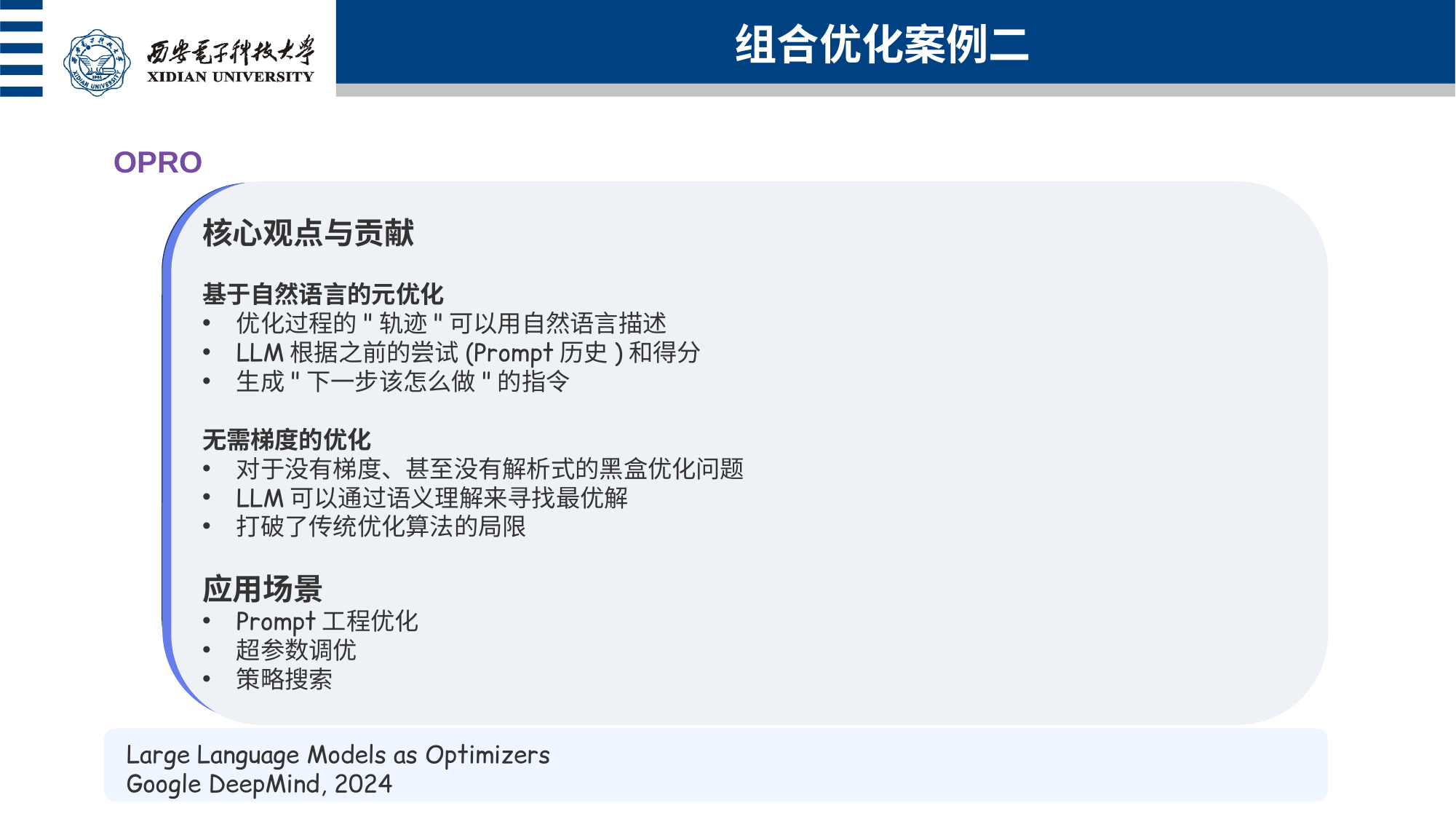

组合优化案例二

OPRO

核心观点与贡献

基于自然语言的元优化
优化过程的"轨迹"可以用自然语言描述
LLM根据之前的尝试(Prompt历史)和得分
生成"下一步该怎么做"的指令

无需梯度的优化
对于没有梯度、甚至没有解析式的黑盒优化问题
LLM可以通过语义理解来寻找最优解
打破了传统优化算法的局限

应用场景
Prompt工程优化
超参数调优
策略搜索

Large Language Models as Optimizers
Google DeepMind, 2024